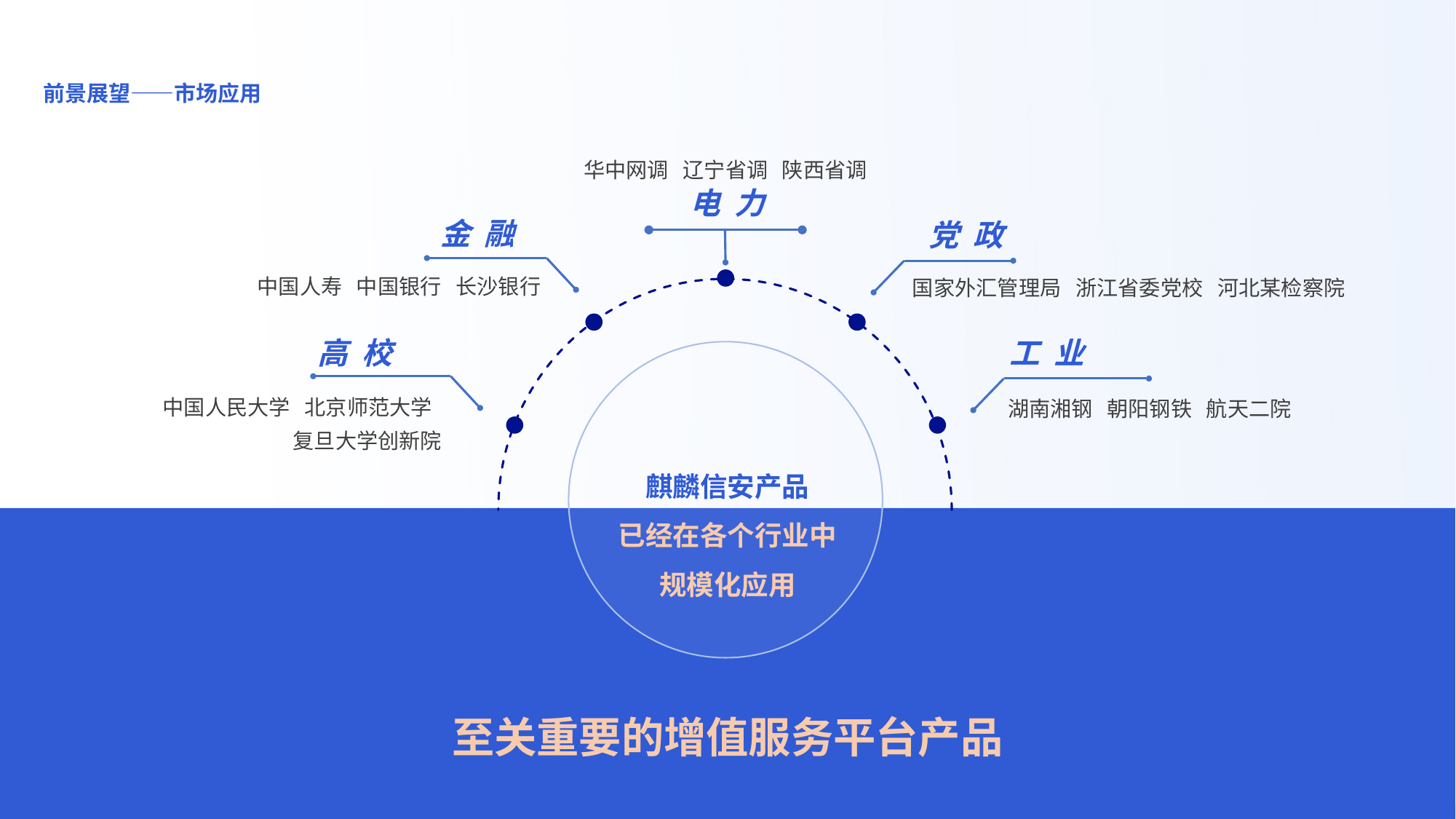

# 前景展望——市场应用
华中网调   辽宁省调   陕西省调

电  力
金  融
党  政
中国人寿   中国银行   长沙银行
国家外汇管理局   浙江省委党校   河北某检察院

高  校
工  业

中国人民大学   北京师范大学   复旦大学创新院
湖南湘钢   朝阳钢铁   航天二院

麒麟信安产品
已经在各个行业中
规模化应用

至关重要的增值服务平台产品